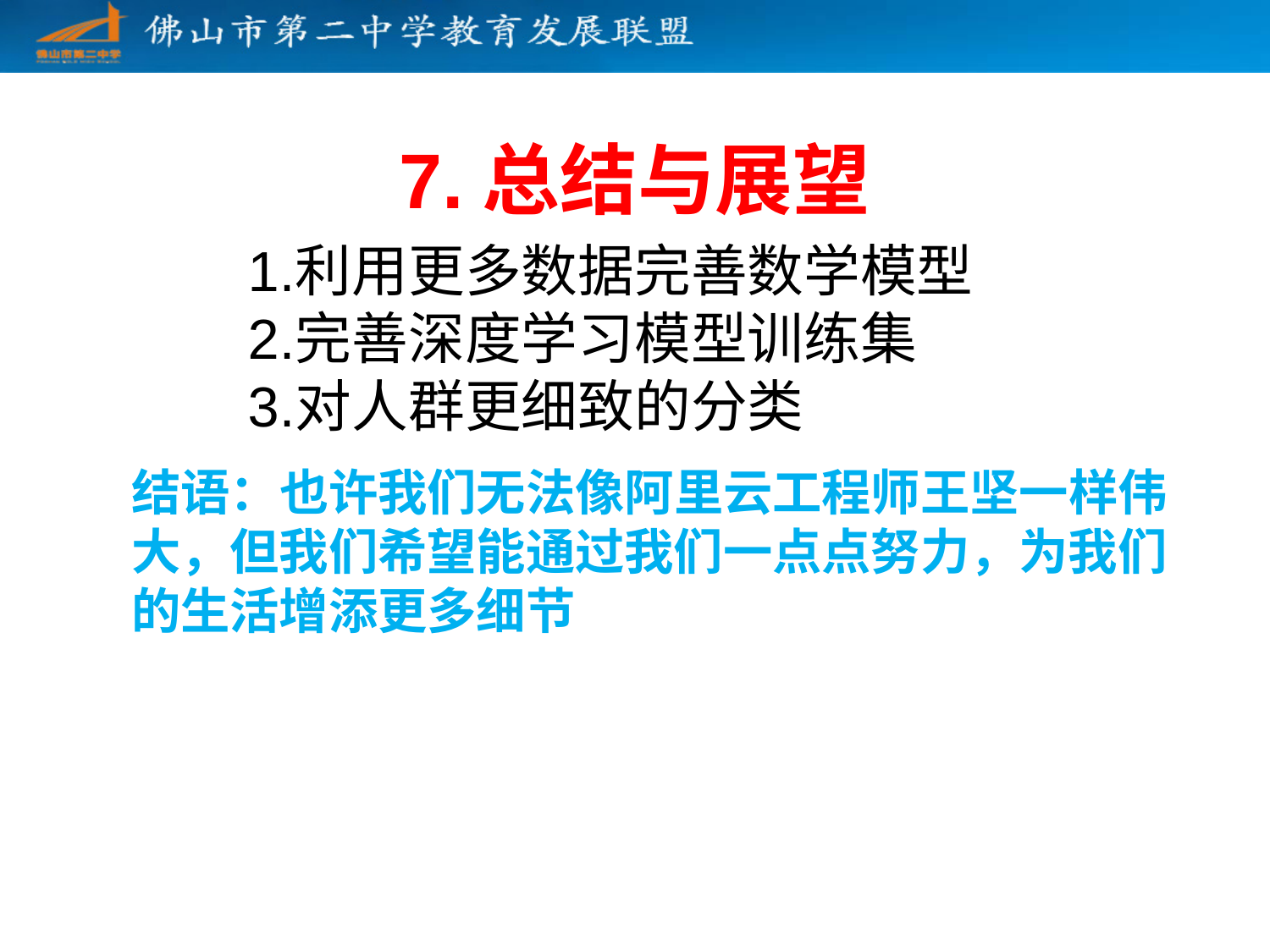

7.总结与展望
利用更多数据完善数学模型
完善深度学习模型训练集
对人群更细致的分类
结语：也许我们无法像阿里云工程师王坚一样伟大，但我们希望能通过我们一点点努力，为我们的生活增添更多细节